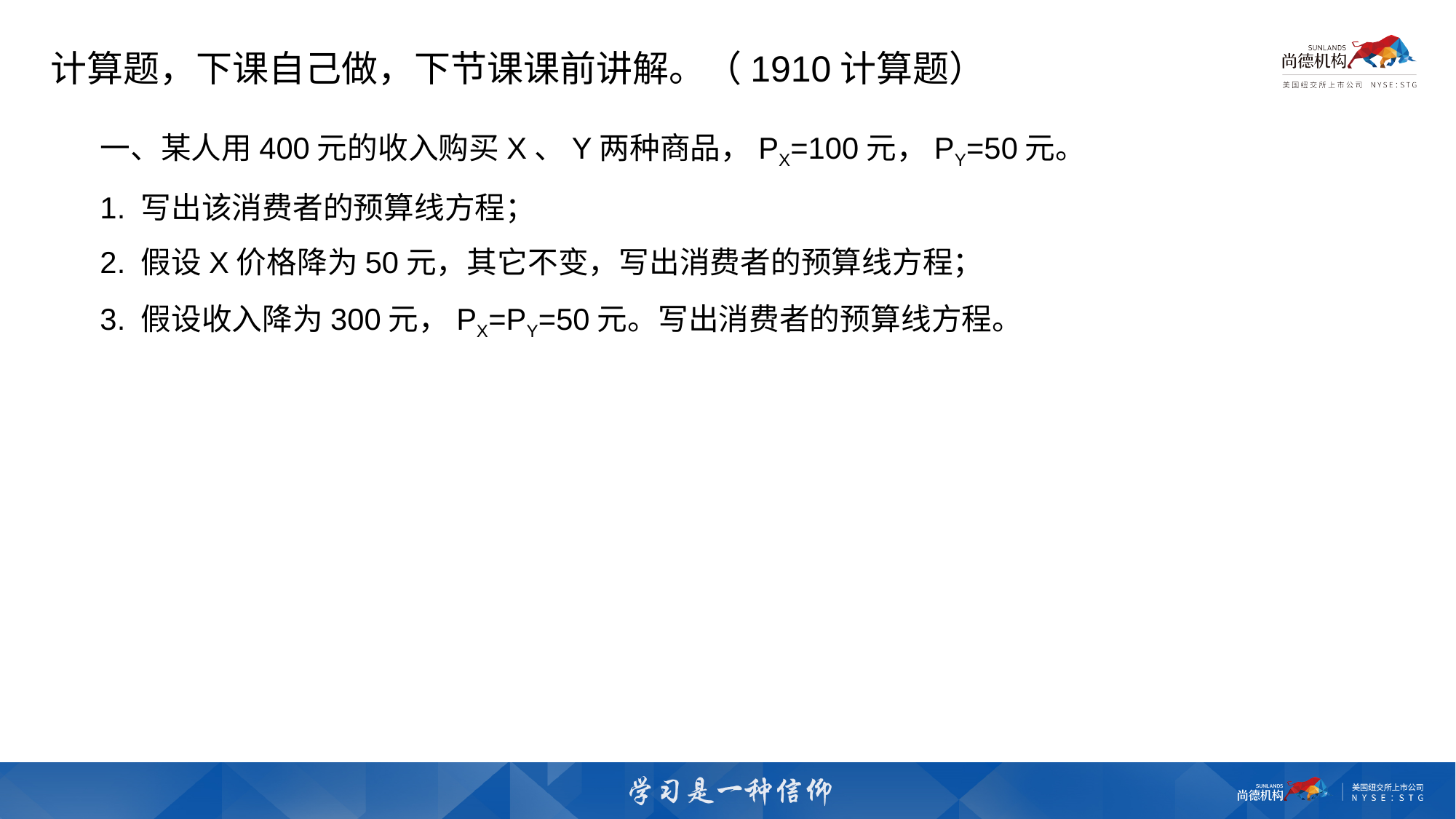

计算题，下课自己做，下节课课前讲解。（1910计算题）
一、某人用400元的收入购买X、Y两种商品，PX=100元，PY=50元。
1. 写出该消费者的预算线方程；
2. 假设X价格降为50元，其它不变，写出消费者的预算线方程；
3. 假设收入降为300元，PX=PY=50元。写出消费者的预算线方程。